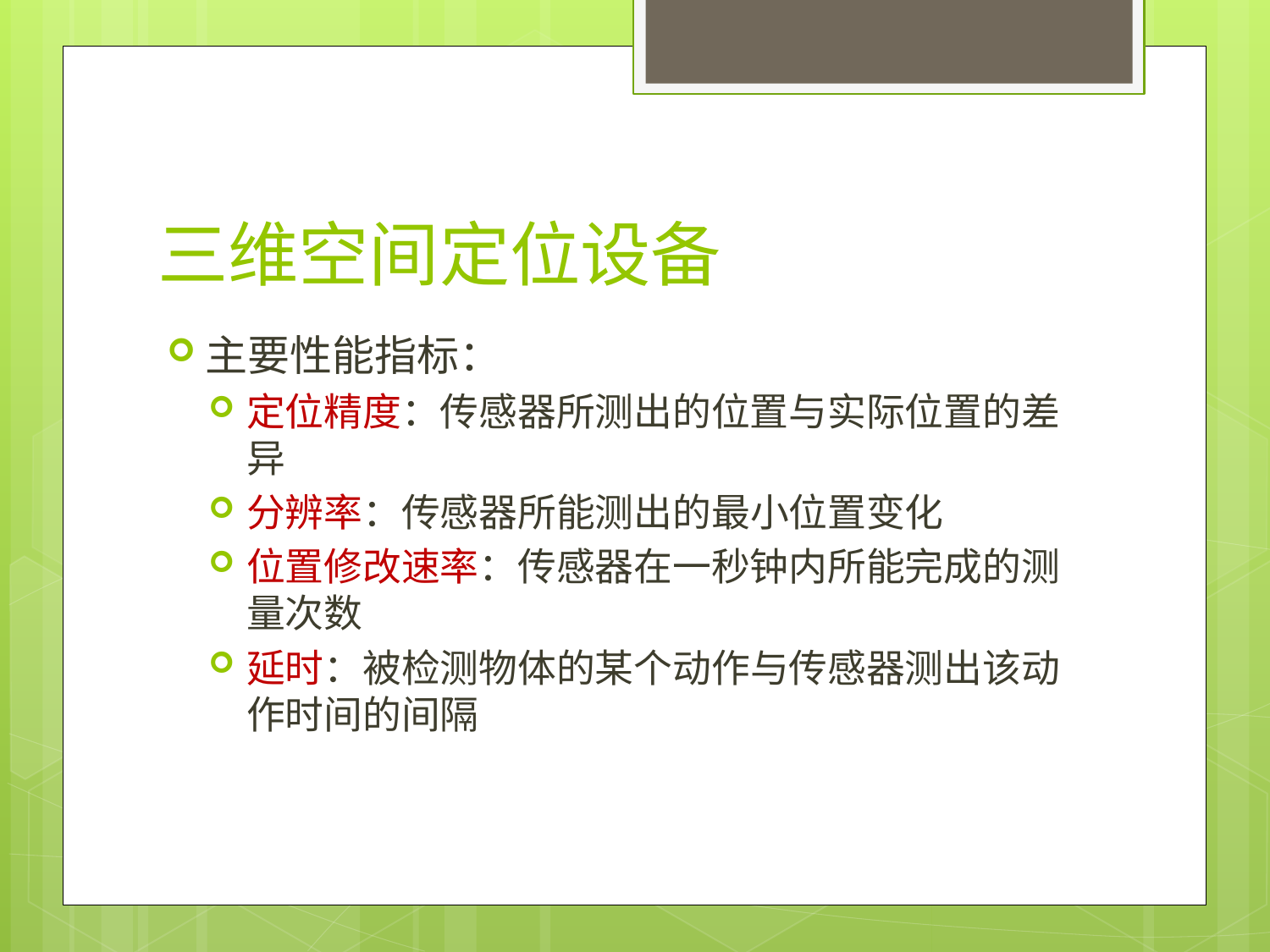

# 三维空间定位设备
主要性能指标：
定位精度：传感器所测出的位置与实际位置的差异
分辨率：传感器所能测出的最小位置变化
位置修改速率：传感器在一秒钟内所能完成的测量次数
延时：被检测物体的某个动作与传感器测出该动作时间的间隔